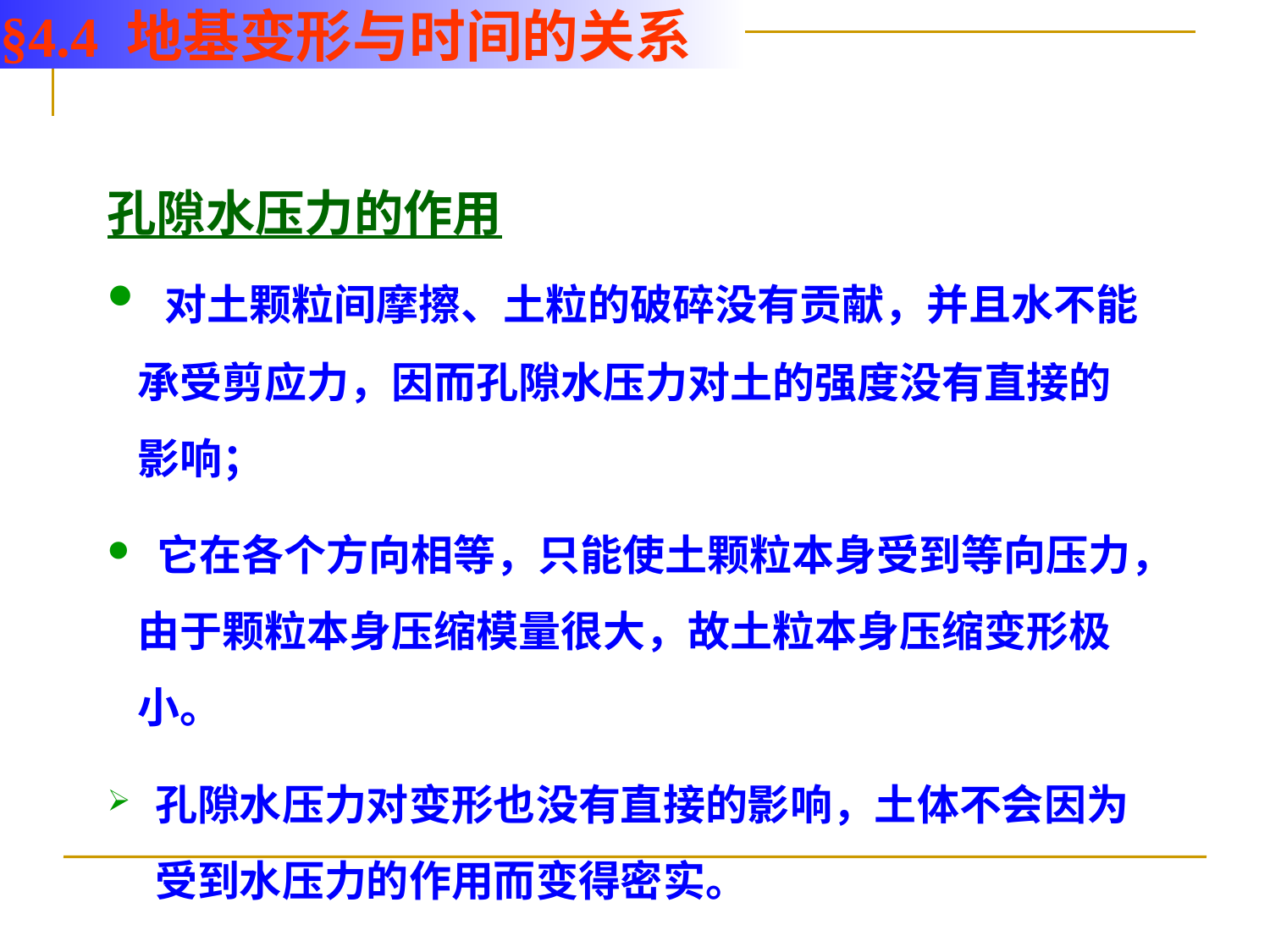

§4.4 地基变形与时间的关系
孔隙水压力的作用
 对土颗粒间摩擦、土粒的破碎没有贡献，并且水不能承受剪应力，因而孔隙水压力对土的强度没有直接的影响；
 它在各个方向相等，只能使土颗粒本身受到等向压力，由于颗粒本身压缩模量很大，故土粒本身压缩变形极小。
孔隙水压力对变形也没有直接的影响，土体不会因为受到水压力的作用而变得密实。